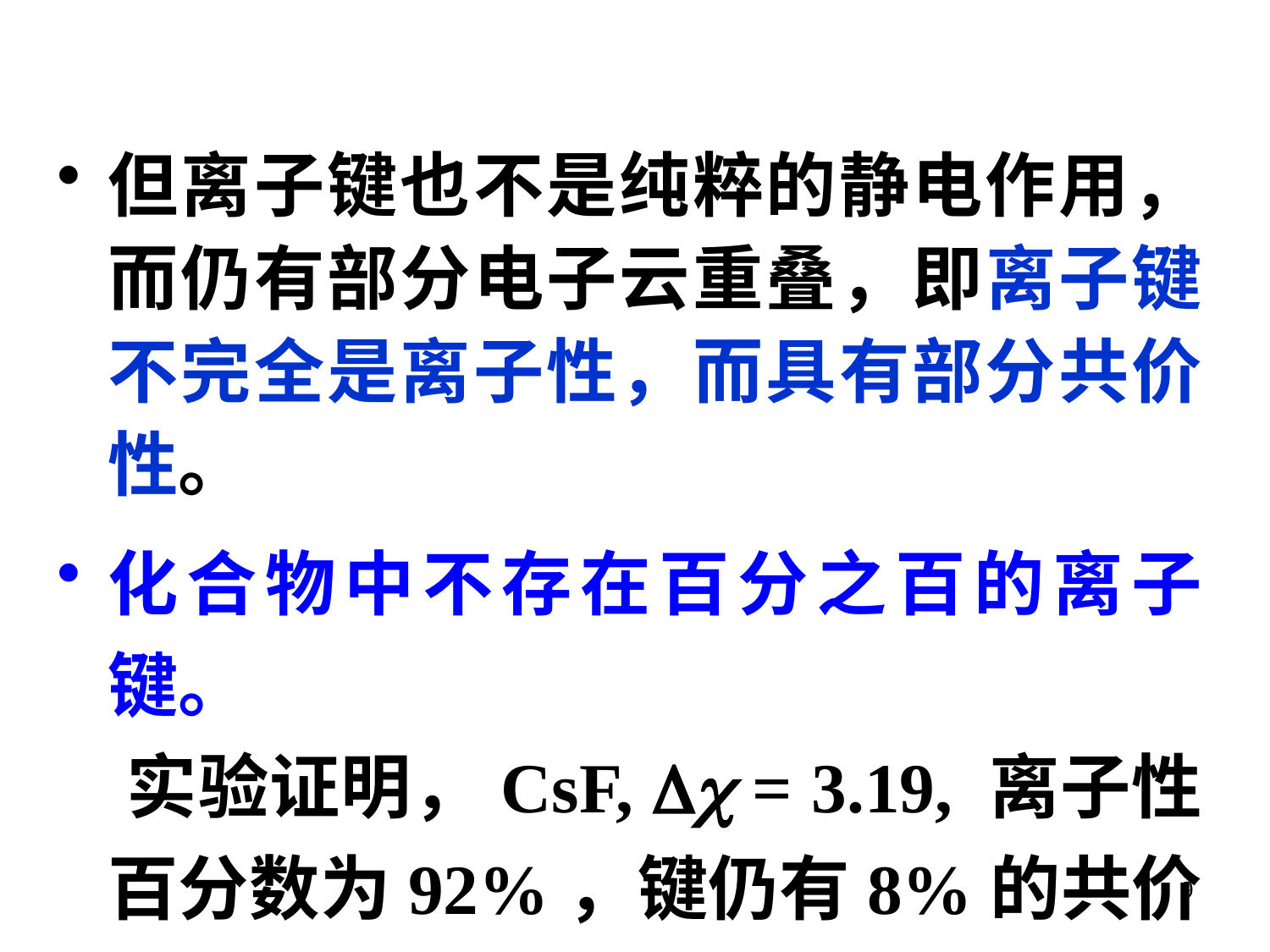

但离子键也不是纯粹的静电作用，而仍有部分电子云重叠，即离子键不完全是离子性，而具有部分共价性。
化合物中不存在百分之百的离子键。
   实验证明，CsF, Δχ = 3.19, 离子性百分数为92%，键仍有8%的共价性。
9